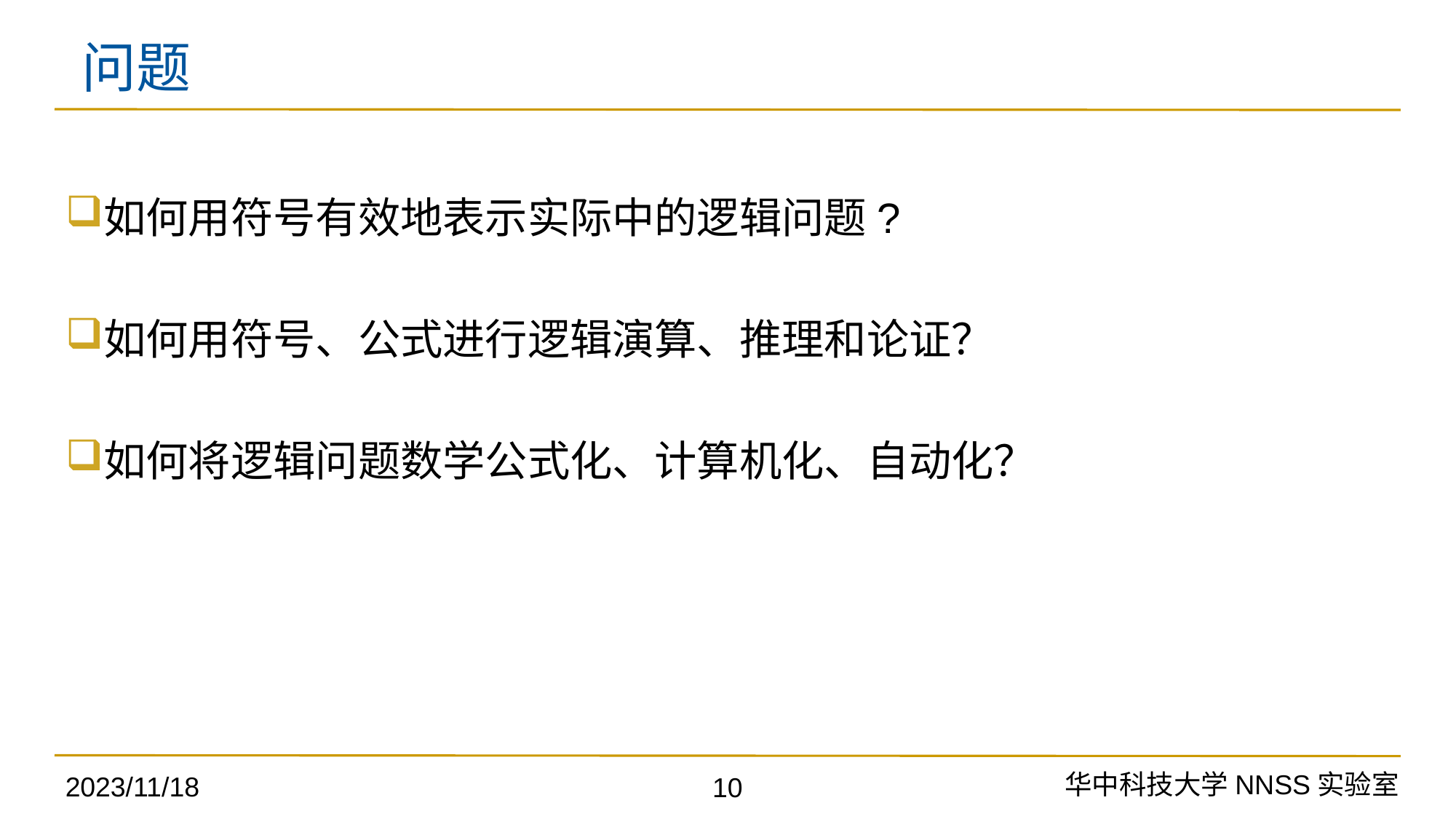

# 问题

如何用符号有效地表示实际中的逻辑问题?

如何用符号、公式进行逻辑演算、推理和论证？

如何将逻辑问题数学公式化、计算机化、自动化？
华中科技大学NNSS实验室
2023/11/18
10